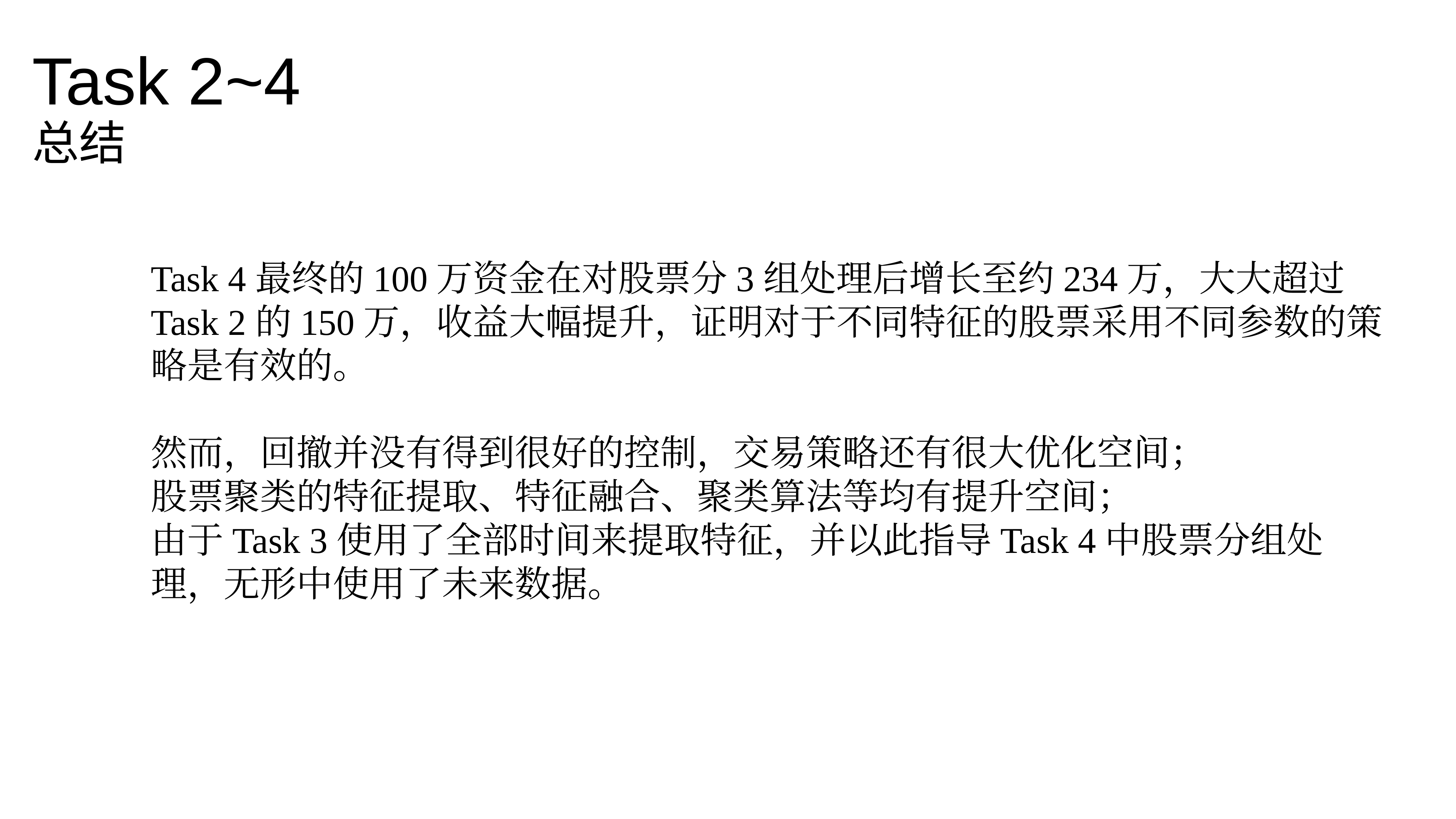

# Task 2~4 总结
Task 4最终的100万资金在对股票分3组处理后增长至约234万，大大超过Task 2的150万，收益大幅提升，证明对于不同特征的股票采用不同参数的策略是有效的。

然而，回撤并没有得到很好的控制，交易策略还有很大优化空间；
股票聚类的特征提取、特征融合、聚类算法等均有提升空间；
由于Task 3使用了全部时间来提取特征，并以此指导Task 4中股票分组处理，无形中使用了未来数据。